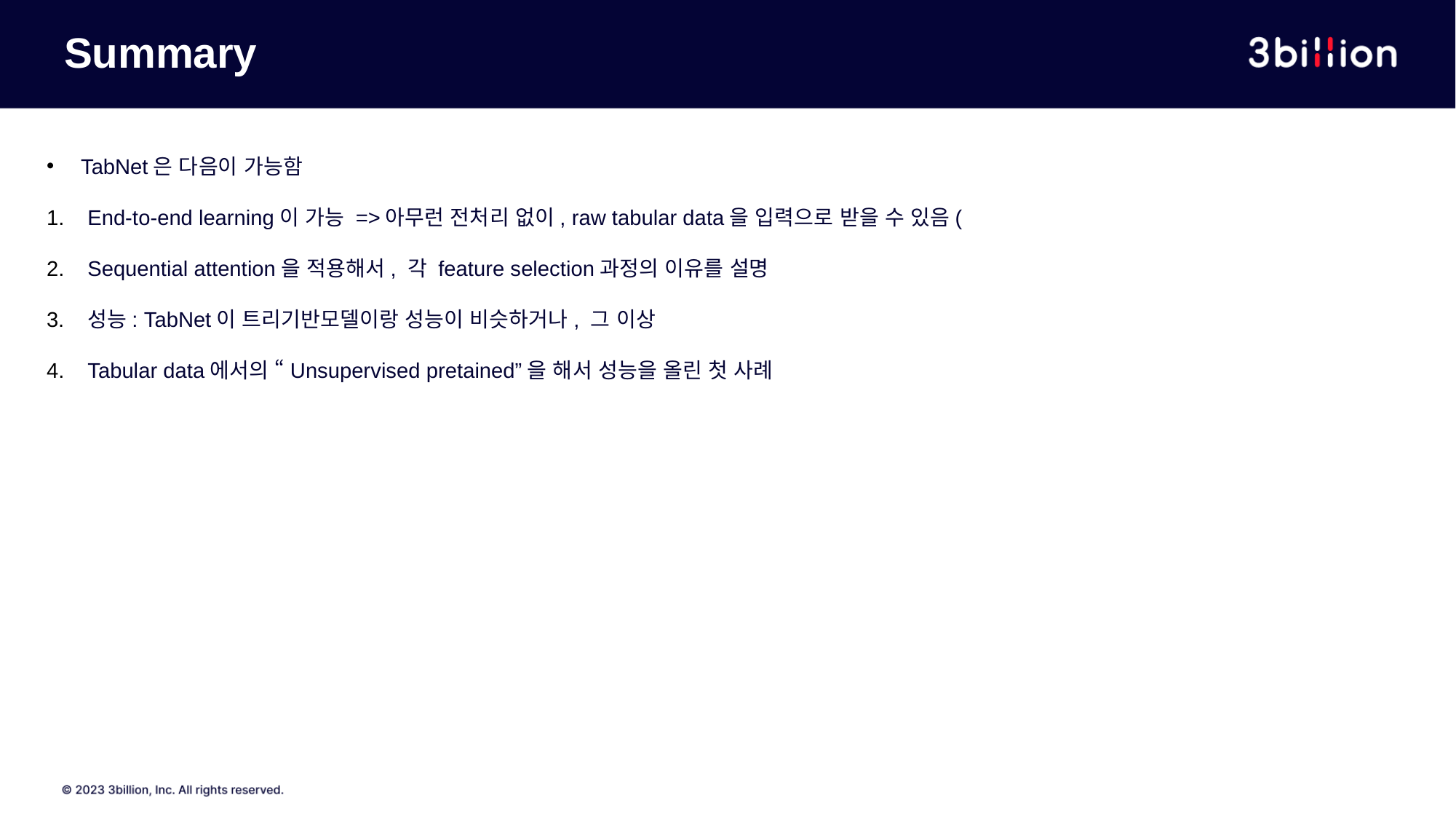

# Summary
TabNet은 다음이 가능함
End-to-end learning이 가능 =>아무런 전처리 없이, raw tabular data을 입력으로 받을 수 있음(
Sequential attention을 적용해서, 각 feature selection과정의 이유를 설명
성능: TabNet이 트리기반모델이랑 성능이 비슷하거나, 그 이상
Tabular data에서의 “Unsupervised pretained”을 해서 성능을 올린 첫 사례